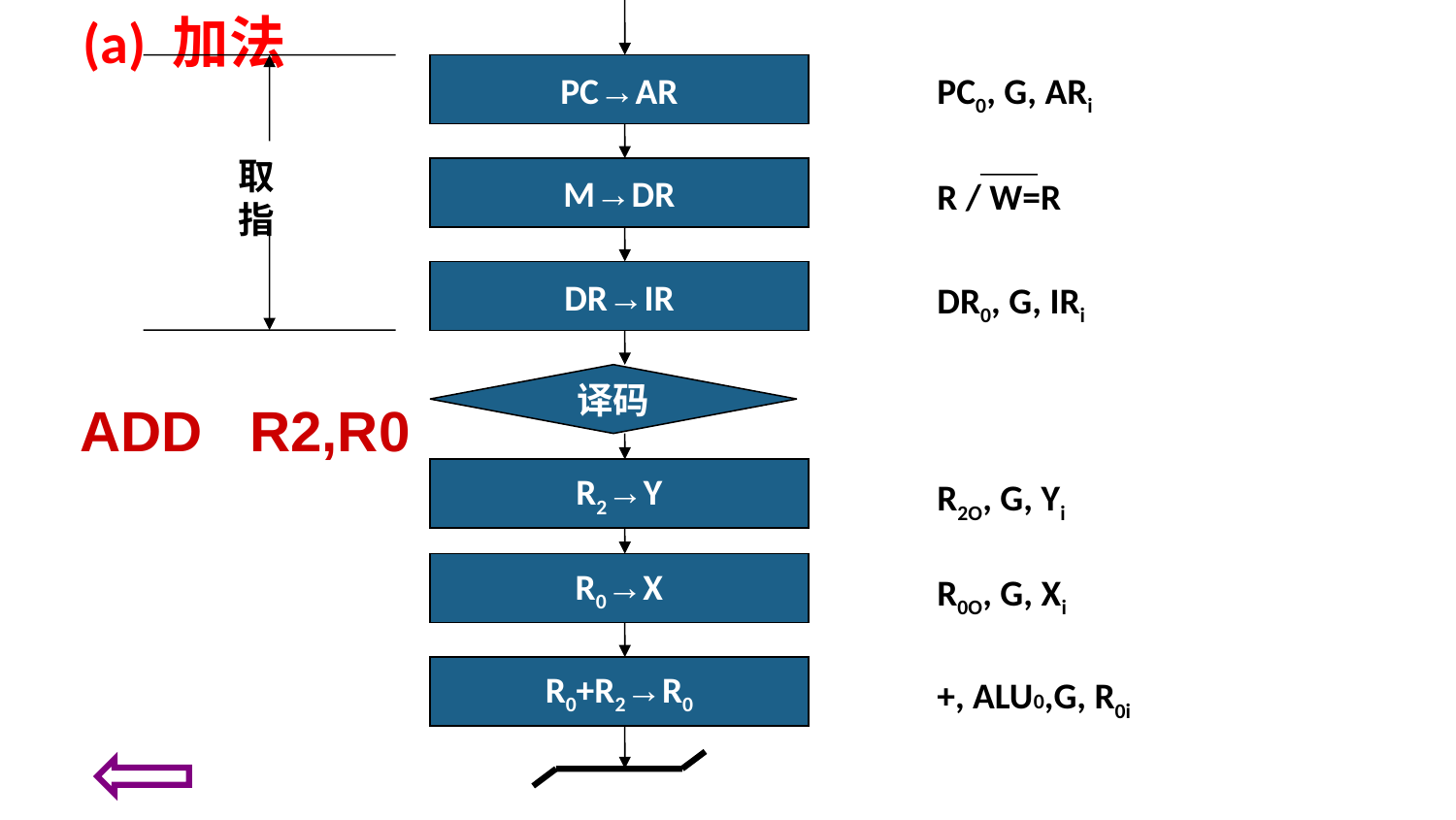

(a) 加法

PC→AR

M→DR

DR→IR

译码

R2→Y

R0→X

R0+R2→R0

PC0, G, ARi
R / W=R

DR0, G, IRi
R2O, G, Yi
R0O, G, Xi
+, ALU0,G, R0i

取指

ADD   R2,R0